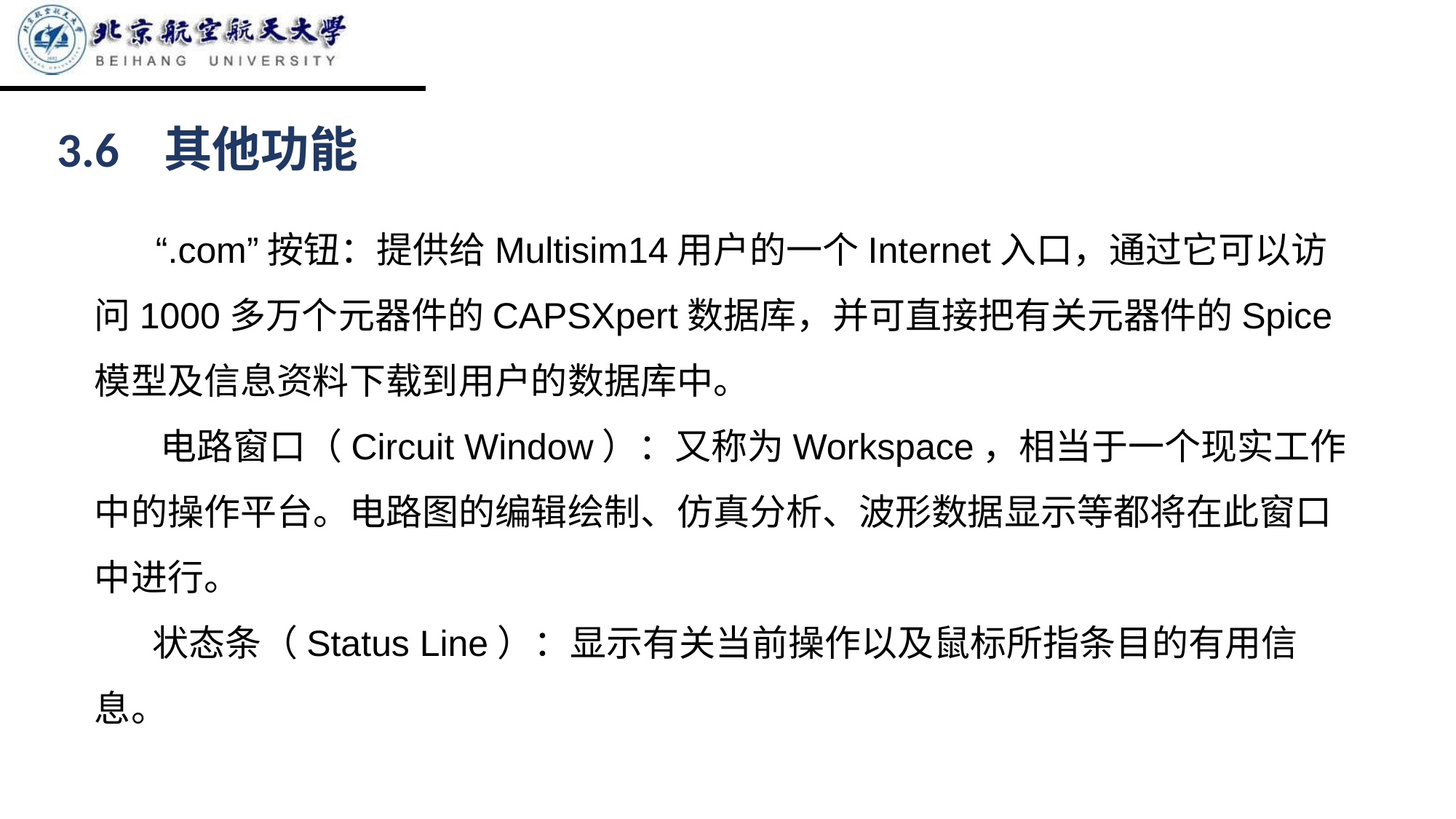

3.6   其他功能
      “.com”按钮：提供给Multisim14用户的一个Internet入口，通过它可以访问1000多万个元器件的CAPSXpert数据库，并可直接把有关元器件的Spice模型及信息资料下载到用户的数据库中。
       电路窗口（Circuit Window）：又称为Workspace，相当于一个现实工作中的操作平台。电路图的编辑绘制、仿真分析、波形数据显示等都将在此窗口中进行。
      状态条（Status Line）：显示有关当前操作以及鼠标所指条目的有用信息。